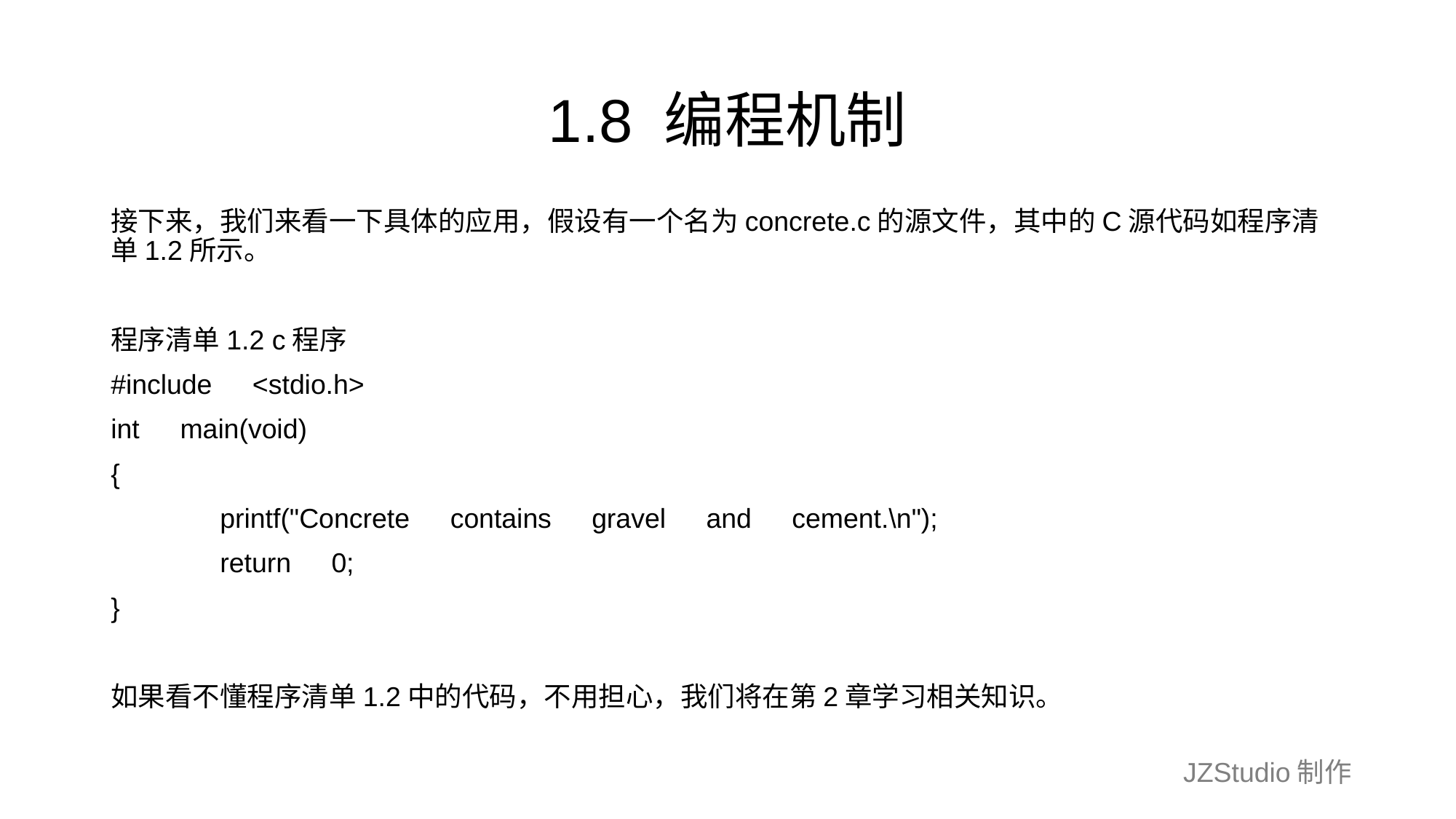

# 1.8 编程机制
接下来，我们来看一下具体的应用，假设有一个名为concrete.c的源文件，其中的C源代码如程序清单1.2所示。

程序清单1.2 c程序
#include　<stdio.h>
int　main(void)
{
	printf("Concrete　contains　gravel　and　cement.\n");
	return　0;
}

如果看不懂程序清单1.2中的代码，不用担心，我们将在第2章学习相关知识。